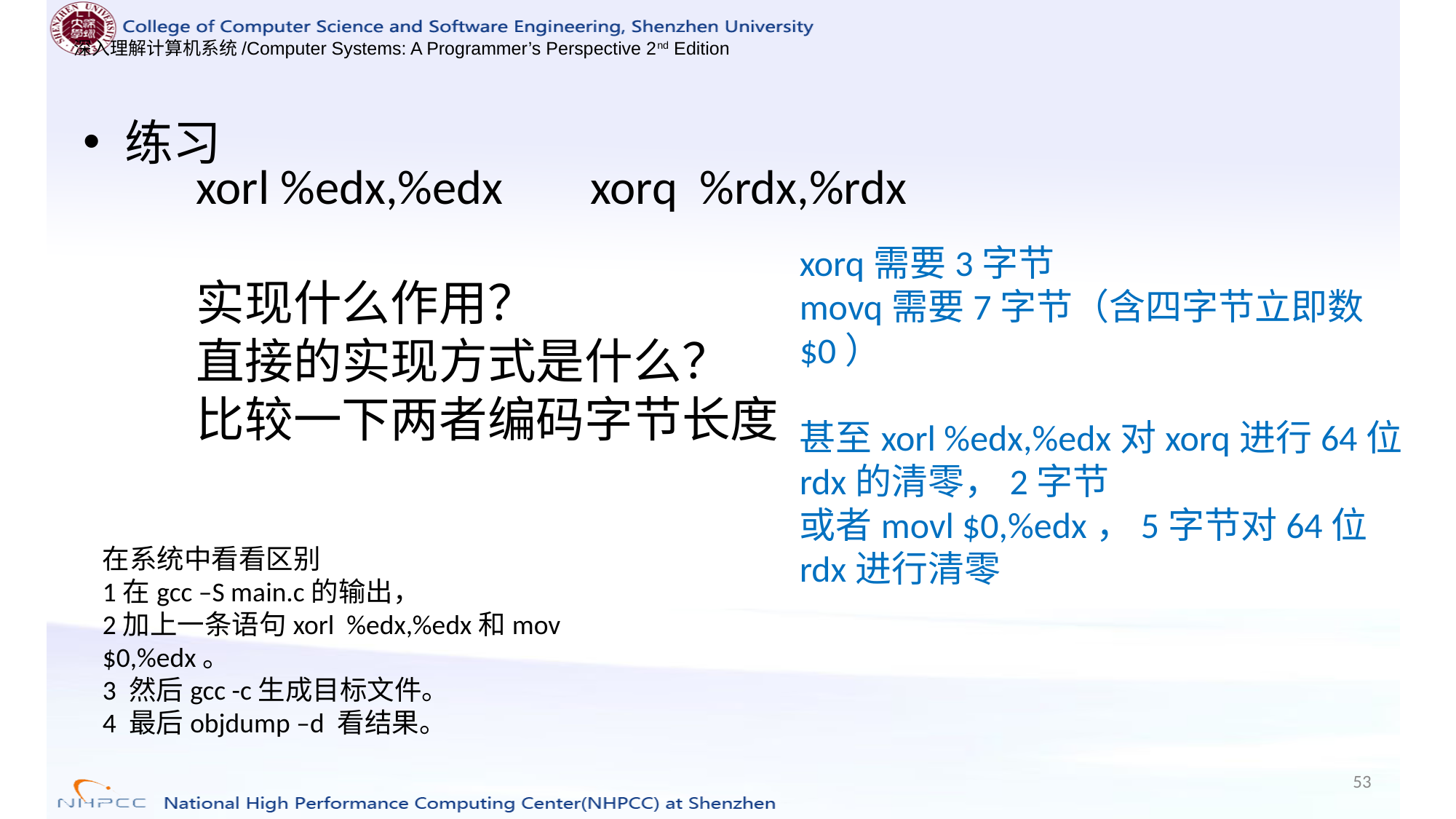

练习
xorl %edx,%edx        xorq  %rdx,%rdx

实现什么作用？
直接的实现方式是什么？
比较一下两者编码字节长度
xorq需要3字节
movq需要7字节（含四字节立即数$0）

甚至xorl %edx,%edx对xorq进行64位rdx的清零，2字节
或者movl $0,%edx，5字节对64位rdx进行清零
在系统中看看区别
1在gcc –S main.c的输出，
2加上一条语句xorl  %edx,%edx和mov $0,%edx。
3 然后gcc -c生成目标文件。
4 最后objdump –d 看结果。
53